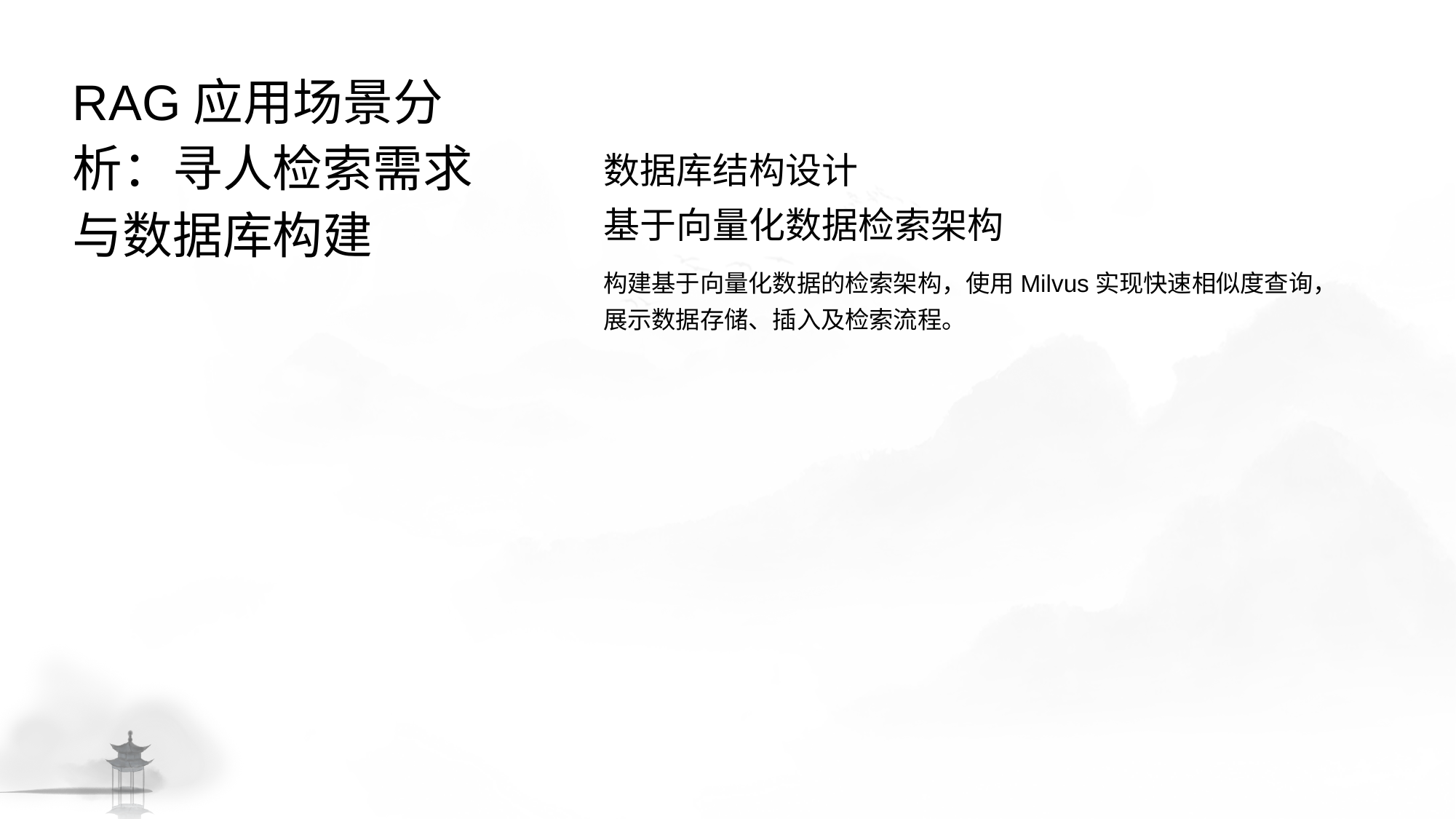

RAG应用场景分析：寻人检索需求与数据库构建

数据库结构设计
基于向量化数据检索架构
构建基于向量化数据的检索架构，使用Milvus实现快速相似度查询，展示数据存储、插入及检索流程。